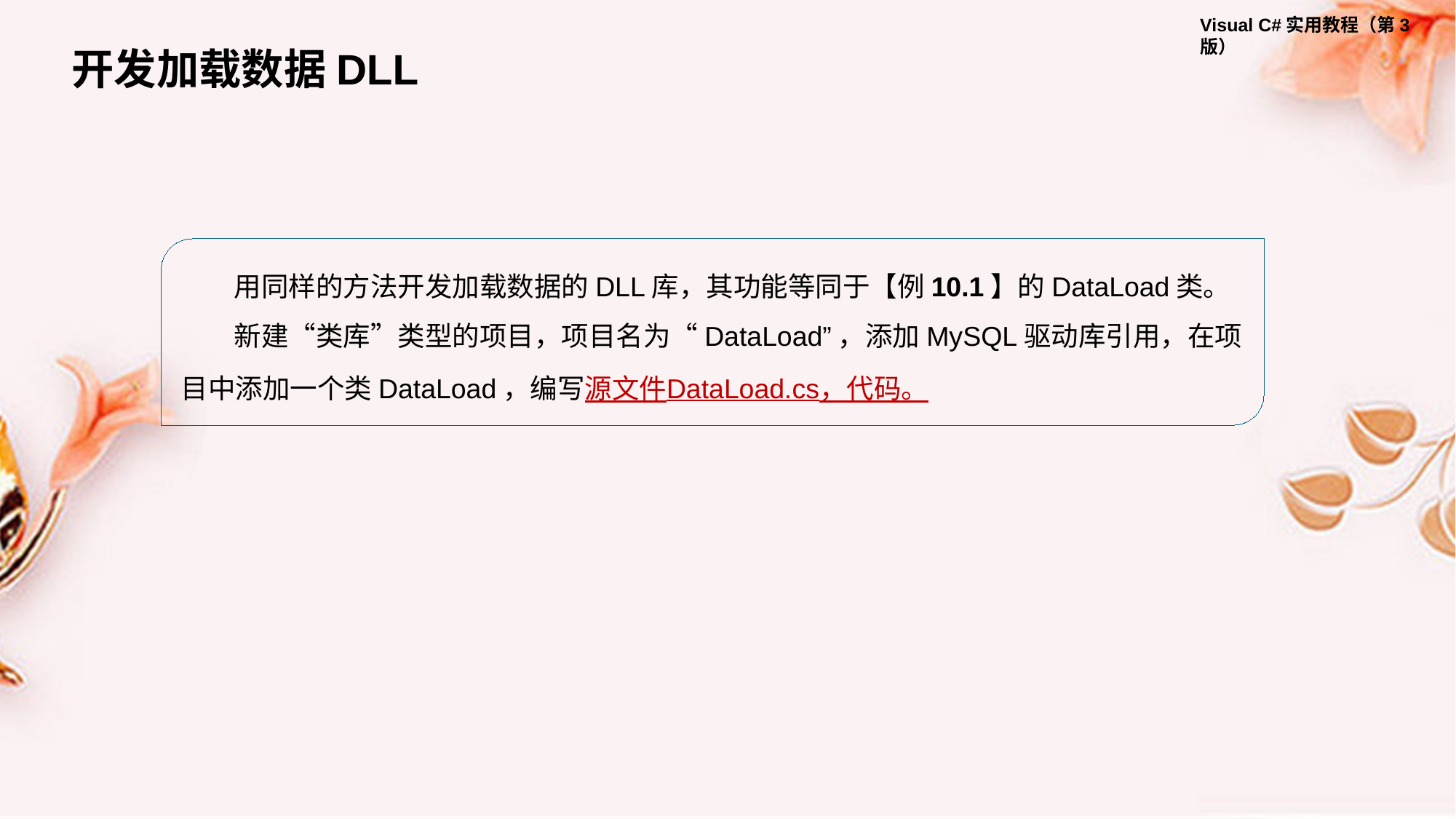

开发加载数据DLL
用同样的方法开发加载数据的DLL库，其功能等同于【例10.1】的DataLoad类。
新建“类库”类型的项目，项目名为“DataLoad”，添加MySQL驱动库引用，在项目中添加一个类DataLoad，编写源文件DataLoad.cs，代码。